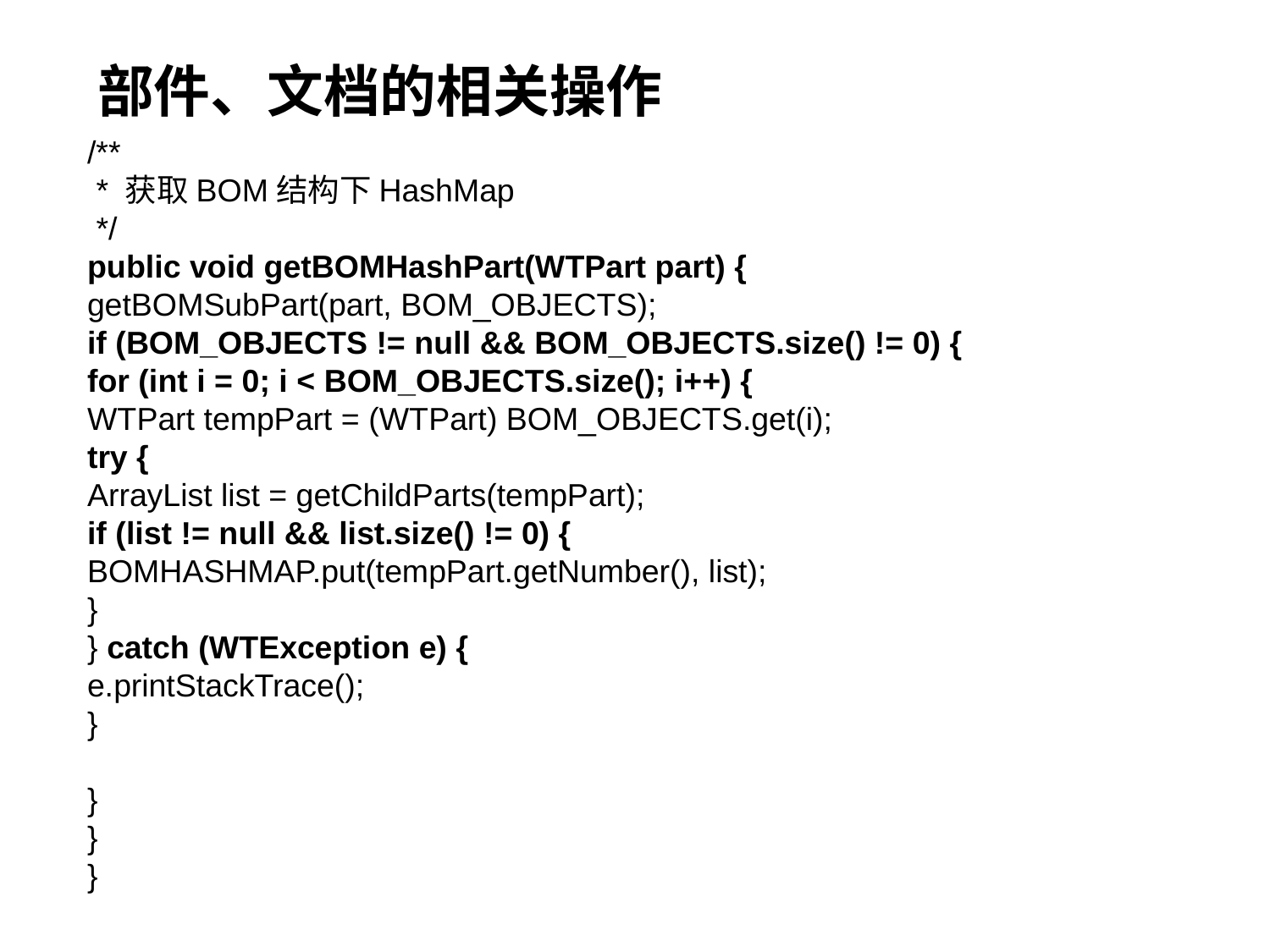

# 部件、文档的相关操作
/**
 * 获取BOM结构下HashMap
 */
public void getBOMHashPart(WTPart part) {
getBOMSubPart(part, BOM_OBJECTS);
if (BOM_OBJECTS != null && BOM_OBJECTS.size() != 0) {
for (int i = 0; i < BOM_OBJECTS.size(); i++) {
WTPart tempPart = (WTPart) BOM_OBJECTS.get(i);
try {
ArrayList list = getChildParts(tempPart);
if (list != null && list.size() != 0) {
BOMHASHMAP.put(tempPart.getNumber(), list);
}
} catch (WTException e) {
e.printStackTrace();
}

}
}
}